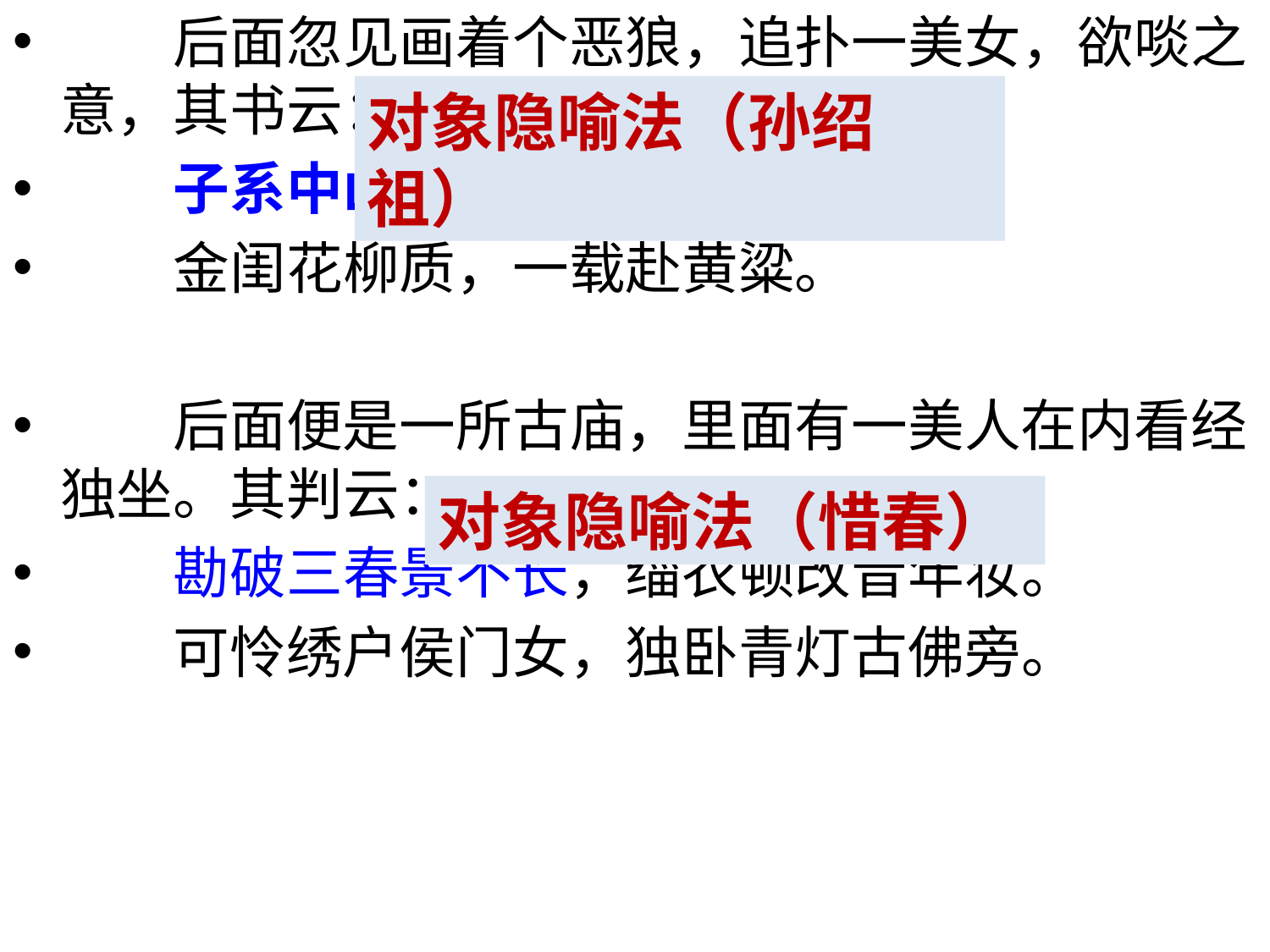

后面忽见画着个恶狼，追扑一美女，欲啖之意，其书云：
　　子系中山狼，得志便猖狂。
　　金闺花柳质，一载赴黄粱。

　　后面便是一所古庙，里面有一美人在内看经独坐。其判云：
　　勘破三春景不长，缁衣顿改昔年妆。
　　可怜绣户侯门女，独卧青灯古佛旁。
对象隐喻法（孙绍祖）
对象隐喻法（惜春）